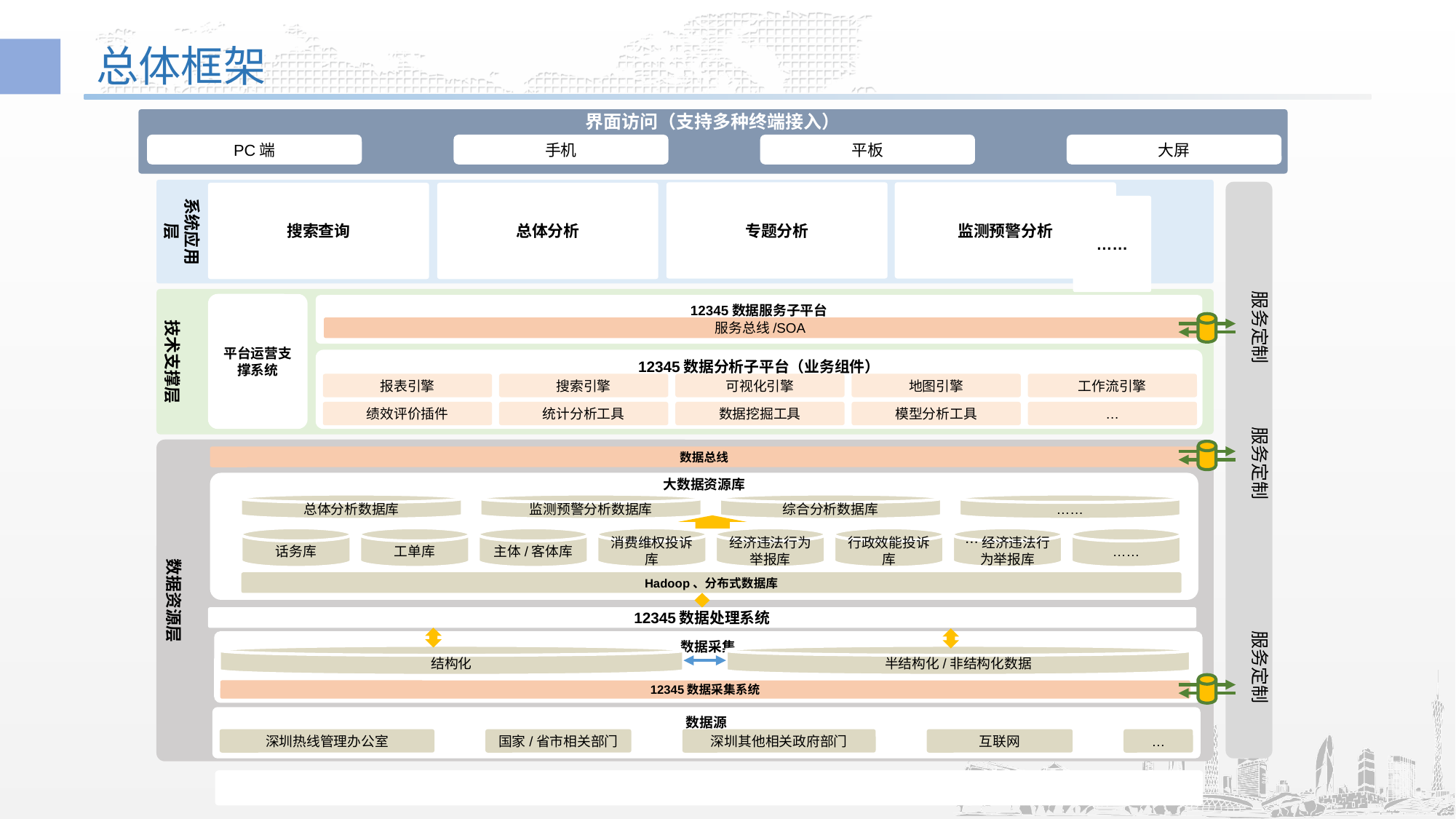

# 总体框架
界面访问（支持多种终端接入）
PC端
手机
平板
大屏
系统应用层
专题分析
监测预警分析
搜索查询
总体分析

服务定制
技术支撑层
平台运营支撑系统
12345数据服务子平台
服务总线/SOA
12345数据分析子平台（业务组件）
报表引擎
搜索引擎
可视化引擎
地图引擎
工作流引擎
绩效评价插件
统计分析工具
数据挖掘工具
模型分析工具
…

服务定制
数据资源层

数据总线
大数据资源库
总体分析数据库
监测预警分析数据库
综合分析数据库
……

话务库
工单库
主体/客体库
消费维权投诉库
经济违法行为举报库
行政效能投诉库
…经济违法行为举报库
……
Hadoop、分布式数据库

12345数据处理系统
服务定制

数据采集
结构化
半结构化/非结构化数据
12345数据采集系统

数据源
深圳热线管理办公室
国家/省市相关部门
深圳其他相关政府部门
互联网
…

……